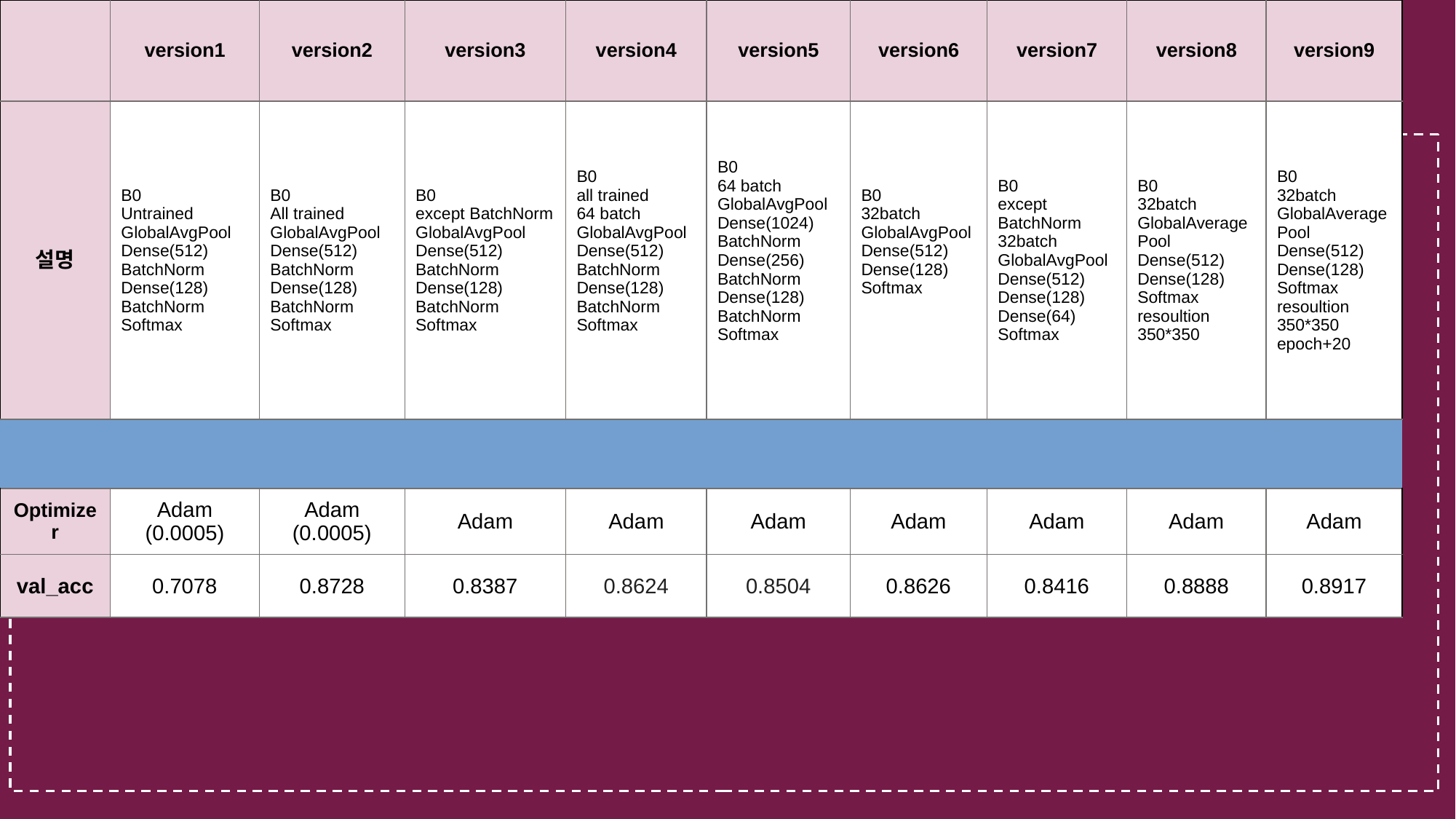

03
EfficientNet    batch_size =32, seed = 123, epoch=30, activation = relu

|  | version1 | version2 | version3 | version4 | version5 | version6 | version7 | version8 | version9 |
| --- | --- | --- | --- | --- | --- | --- | --- | --- | --- |
| 설명 | B0 Untrained GlobalAvgPool Dense(512) BatchNorm Dense(128) BatchNorm Softmax | B0 All trained GlobalAvgPool Dense(512) BatchNorm Dense(128) BatchNorm Softmax | B0 except BatchNorm GlobalAvgPool Dense(512) BatchNorm Dense(128) BatchNorm Softmax | B0 all trained 64 batch GlobalAvgPool Dense(512) BatchNorm Dense(128) BatchNorm Softmax | B0 64 batch GlobalAvgPool Dense(1024) BatchNorm Dense(256) BatchNorm Dense(128) BatchNorm Softmax | B0 32batch GlobalAvgPool Dense(512) Dense(128) Softmax | B0 except BatchNorm 32batch GlobalAvgPool Dense(512) Dense(128) Dense(64) Softmax | B0 32batch GlobalAveragePool Dense(512) Dense(128) Softmax resoultion 350\*350 | B0 32batch GlobalAveragePool Dense(512) Dense(128) Softmax resoultion 350\*350 epoch+20 |
|  |  |  |  |  |  |  |  |  |  |
| Optimizer | Adam (0.0005) | Adam (0.0005) | Adam | Adam | Adam | Adam | Adam | Adam | Adam |
| val\_acc | 0.7078 | 0.8728 | 0.8387 | 0.8624 | 0.8504 | 0.8626 | 0.8416 | 0.8888 | 0.8917 |
| val\_loss | 1.0732 | 0.4966 | 0.6524 | 0.5114 | 0.5428 | 0.5431 | 0.6632 | 0.4073 | 0.4085 |